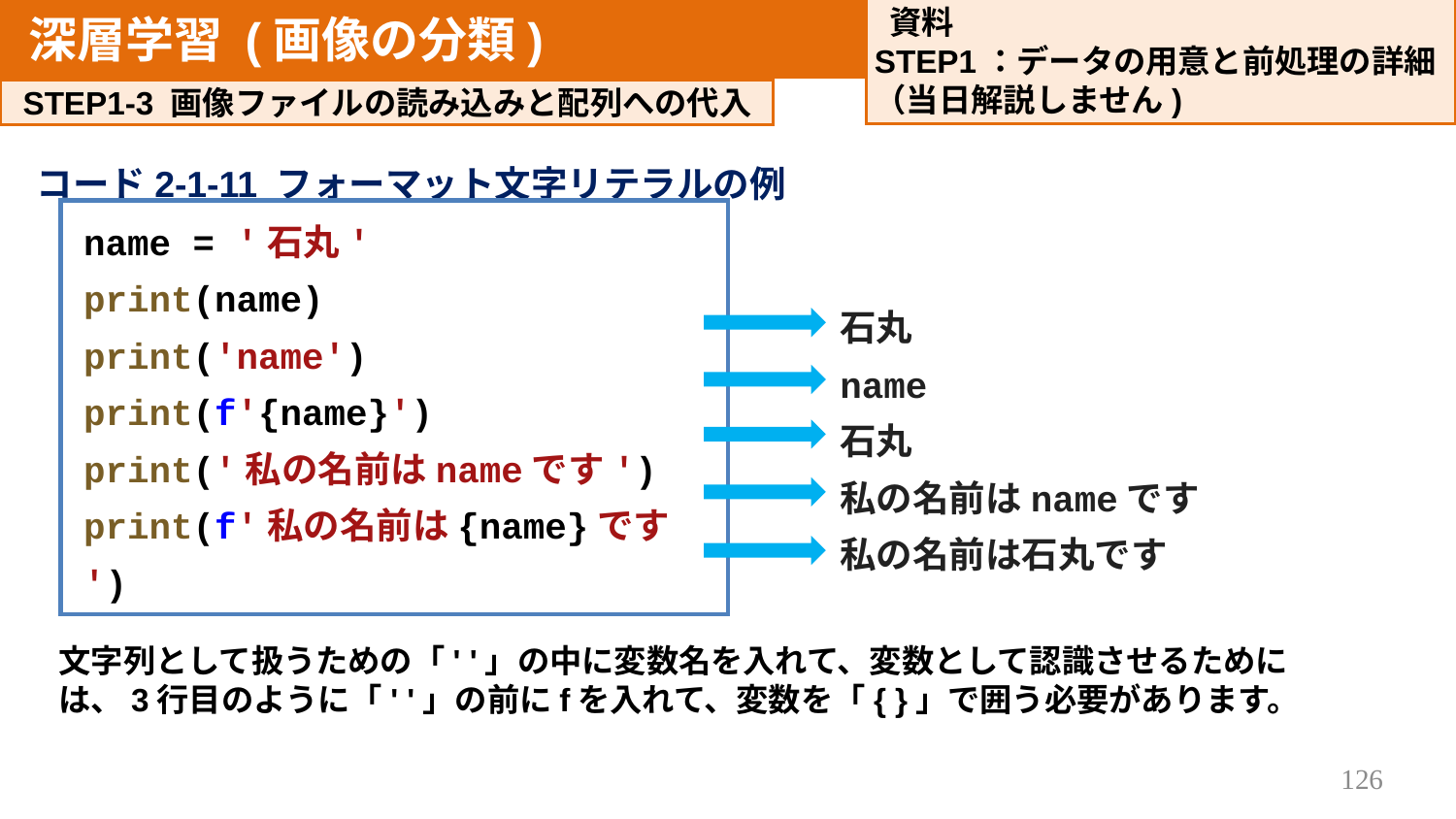

資料
STEP1：データの用意と前処理の詳細
（​当日解説しません)
深層学習 (画像の分類)
決定木分析
STEP1-3 画像ファイルの読み込みと配列への代入
コード2-1-11 フォーマット文字リテラルの例
name = '石丸'
print(name)
print('name')
print(f'{name}')
print('私の名前はnameです')
print(f'私の名前は{name}です')

石丸
name
石丸
私の名前はnameです
私の名前は石丸です

文字列として扱うための「' '」の中に変数名を入れて、変数として認識させるためには、3行目のように「' '」の前にfを入れて、変数を「{ }」で囲う必要があります。
126